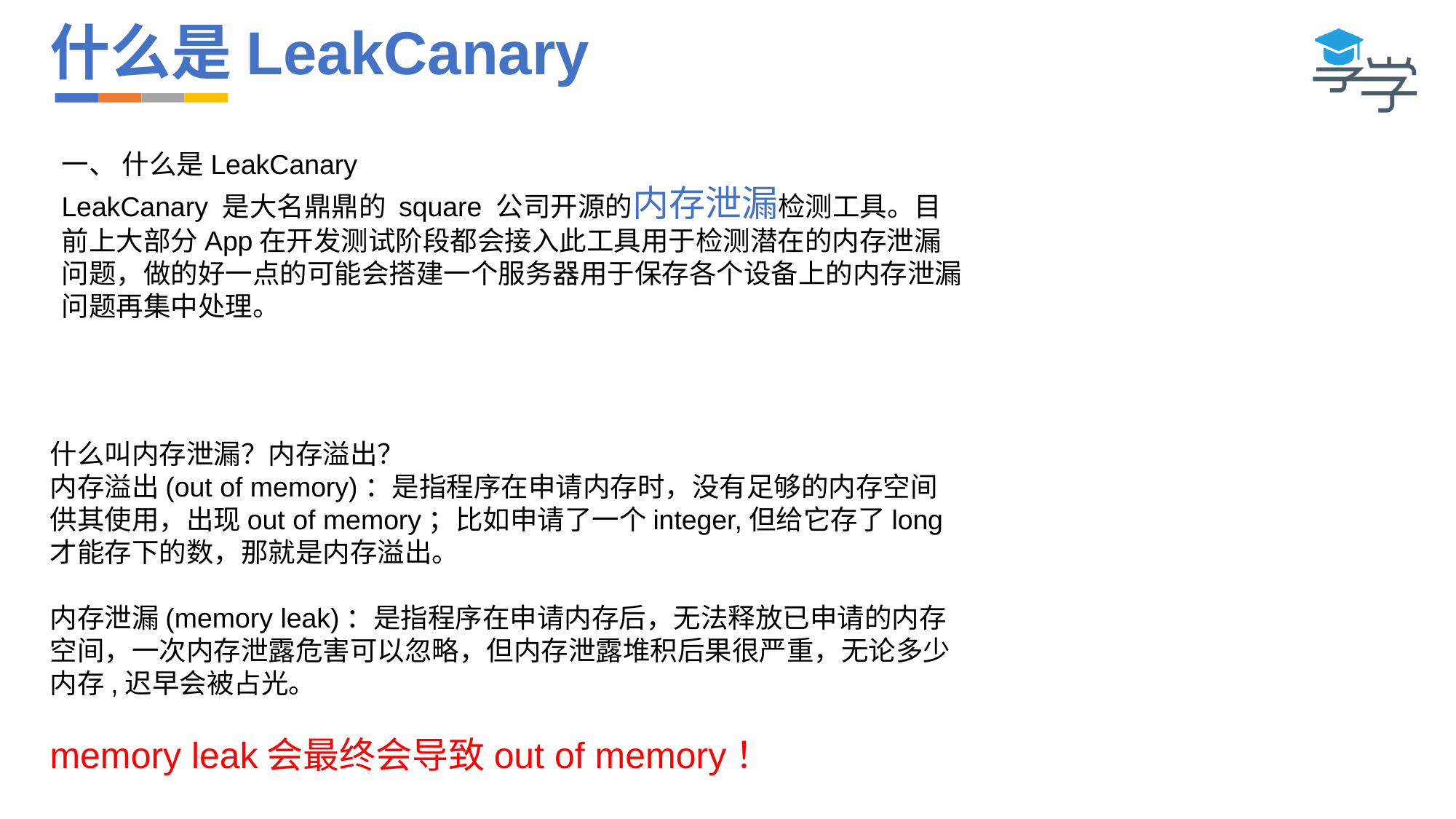

# 什么是LeakCanary
一、 什么是LeakCanary
LeakCanary 是大名鼎鼎的 square 公司开源的内存泄漏检测工具。目前上大部分App在开发测试阶段都会接入此工具用于检测潜在的内存泄漏问题，做的好一点的可能会搭建一个服务器用于保存各个设备上的内存泄漏问题再集中处理。

什么叫内存泄漏？内存溢出？
内存溢出(out of memory)：是指程序在申请内存时，没有足够的内存空间供其使用，出现out of memory；比如申请了一个integer,但给它存了long才能存下的数，那就是内存溢出。

内存泄漏(memory leak)：是指程序在申请内存后，无法释放已申请的内存空间，一次内存泄露危害可以忽略，但内存泄露堆积后果很严重，无论多少内存,迟早会被占光。

memory leak会最终会导致out of memory！